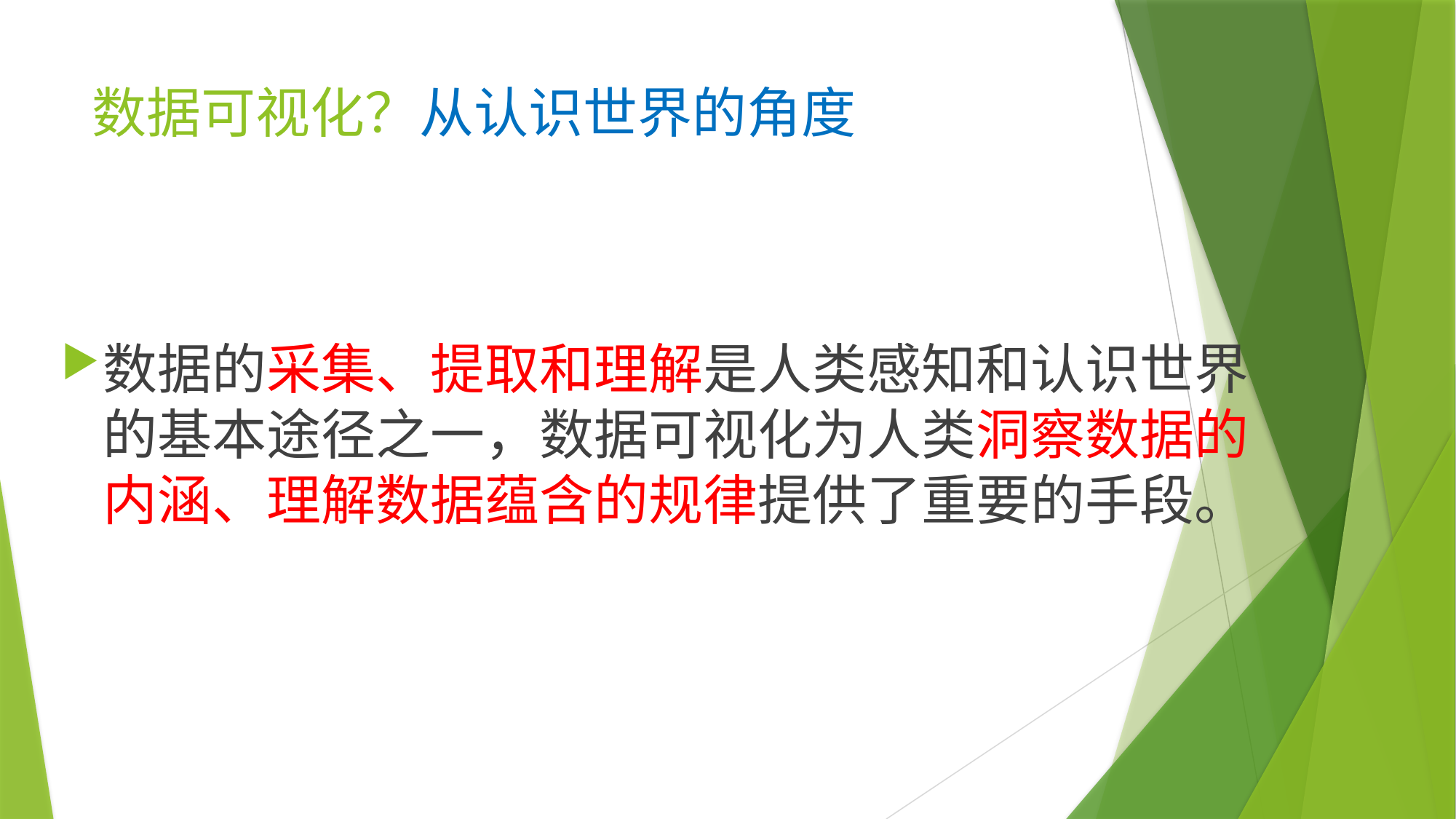

# 数据可视化？从认识世界的角度
数据的采集、提取和理解是人类感知和认识世界的基本途径之一，数据可视化为人类洞察数据的内涵、理解数据蕴含的规律提供了重要的手段。